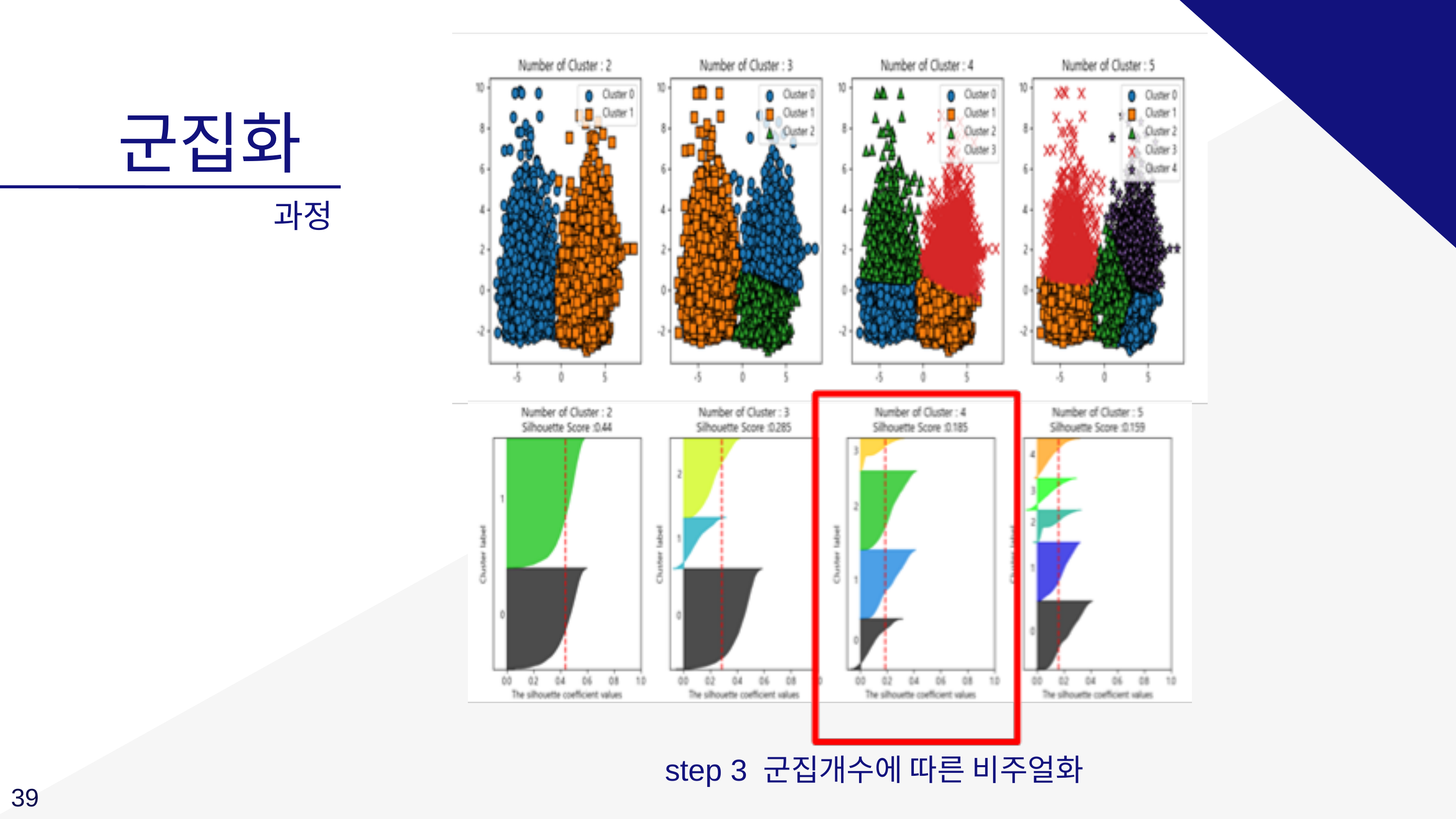

군집화

과정

step 3 군집개수에 따른 비주얼화
39